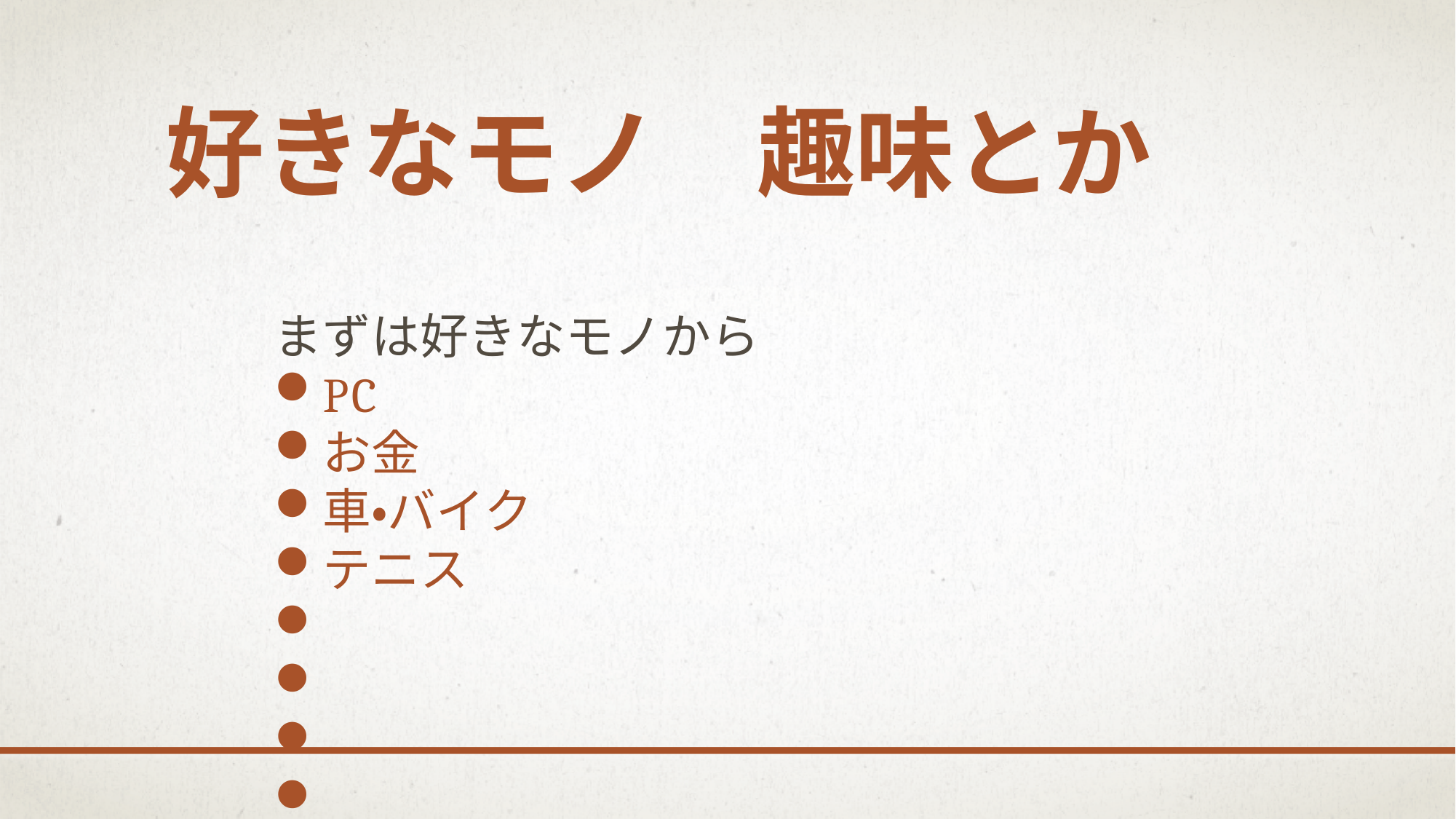

# 好きなモノ　趣味とか
まずは好きなモノから
PC
お金
車・バイク
テニス